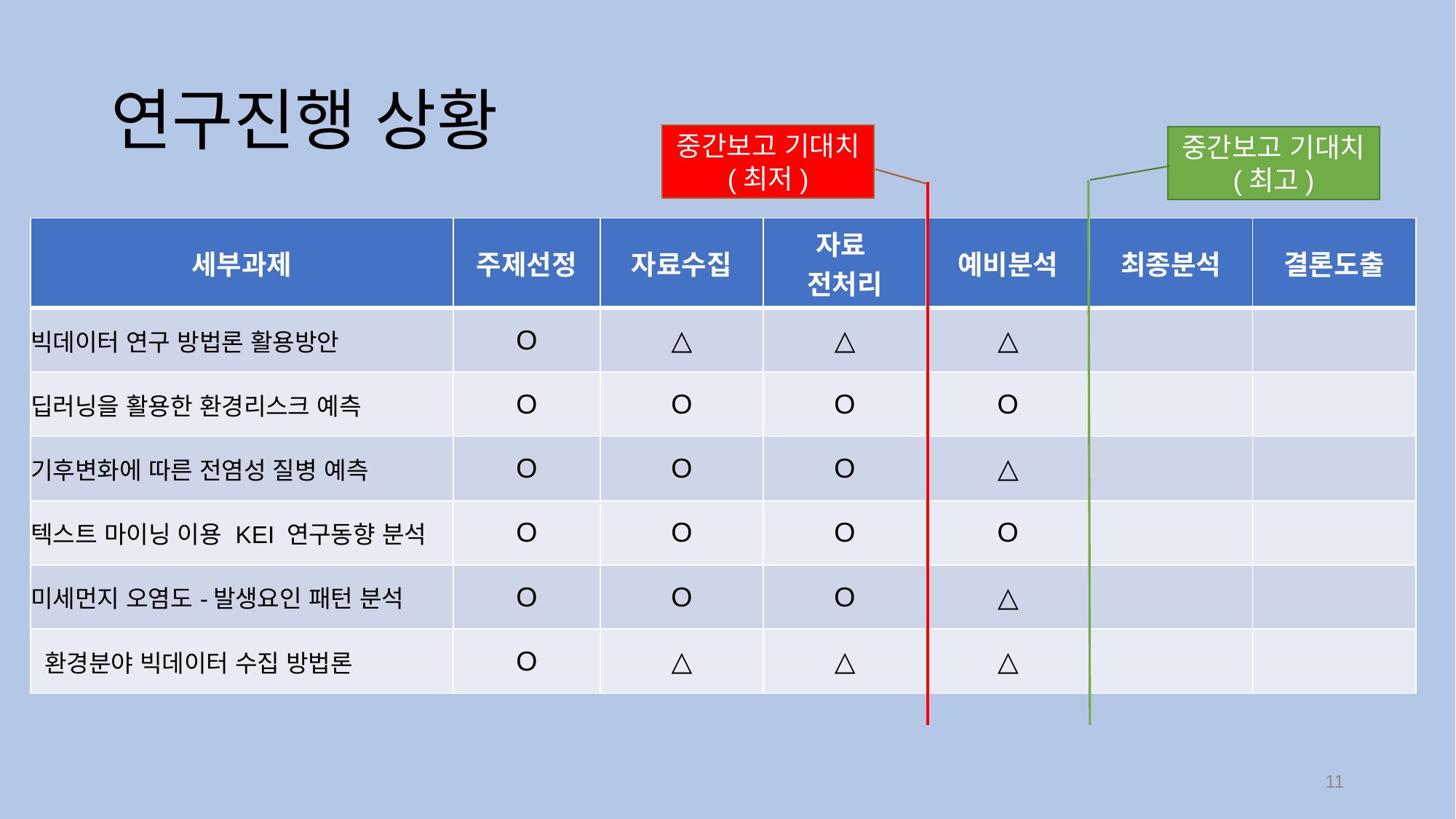

# 연구진행 상황
중간보고 기대치 (최저)
중간보고 기대치 (최고)
| 세부과제 | 주제선정 | 자료수집 | 자료 전처리 | 예비분석 | 최종분석 | 결론도출 |
| --- | --- | --- | --- | --- | --- | --- |
| 빅데이터 연구 방법론 활용방안 | O | △ | △ | △ |  |  |
| 딥러닝을 활용한 환경리스크 예측 | O | O | O | O |  |  |
| 기후변화에 따른 전염성 질병 예측 | O | O | O | △ |  |  |
| 텍스트 마이닝 이용 KEI 연구동향 분석 | O | O | O | O |  |  |
| 미세먼지 오염도-발생요인 패턴 분석 | O | O | O | △ |  |  |
| 환경분야 빅데이터 수집 방법론 | O | △ | △ | △ |  |  |
11